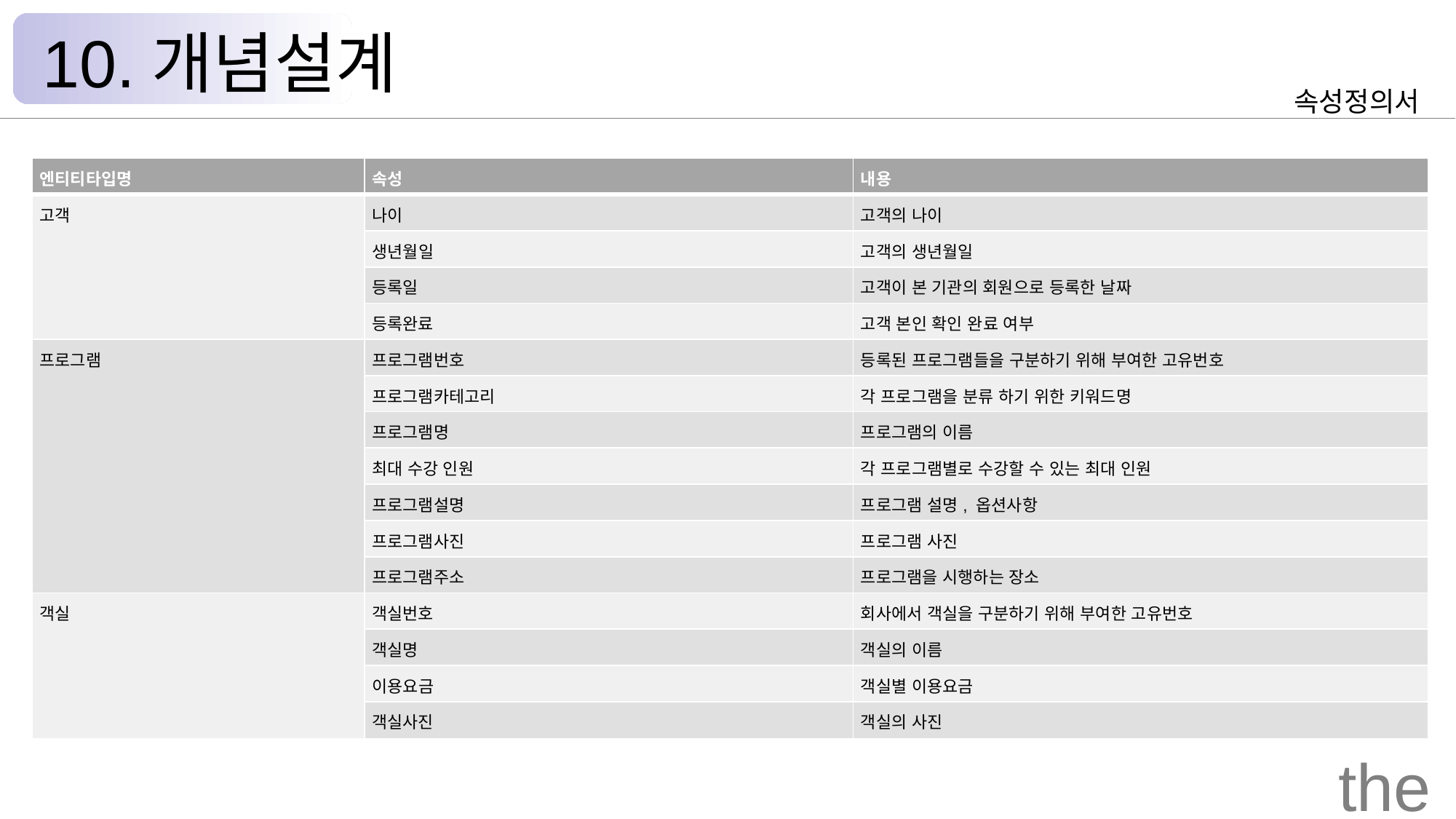

10.개념설계

속성정의서
| 엔티티타입명 | 속성 | 내용 |
| --- | --- | --- |
| 고객 | 나이 | 고객의 나이 |
|  | 생년월일 | 고객의 생년월일 |
|  | 등록일 | 고객이 본 기관의 회원으로 등록한 날짜 |
|  | 등록완료 | 고객 본인 확인 완료 여부 |
| 프로그램 | 프로그램번호 | 등록된 프로그램들을 구분하기 위해 부여한 고유번호 |
|  | 프로그램카테고리 | 각 프로그램을 분류 하기 위한 키워드명 |
|  | 프로그램명 | 프로그램의 이름 |
|  | 최대 수강 인원 | 각 프로그램별로 수강할 수 있는 최대 인원 |
|  | 프로그램설명 | 프로그램 설명, 옵션사항 |
|  | 프로그램사진 | 프로그램 사진 |
|  | 프로그램주소 | 프로그램을 시행하는 장소 |
| 객실 | 객실번호 | 회사에서 객실을 구분하기 위해 부여한 고유번호 |
|  | 객실명 | 객실의 이름 |
|  | 이용요금 | 객실별 이용요금 |
|  | 객실사진 | 객실의 사진 |
the Palace